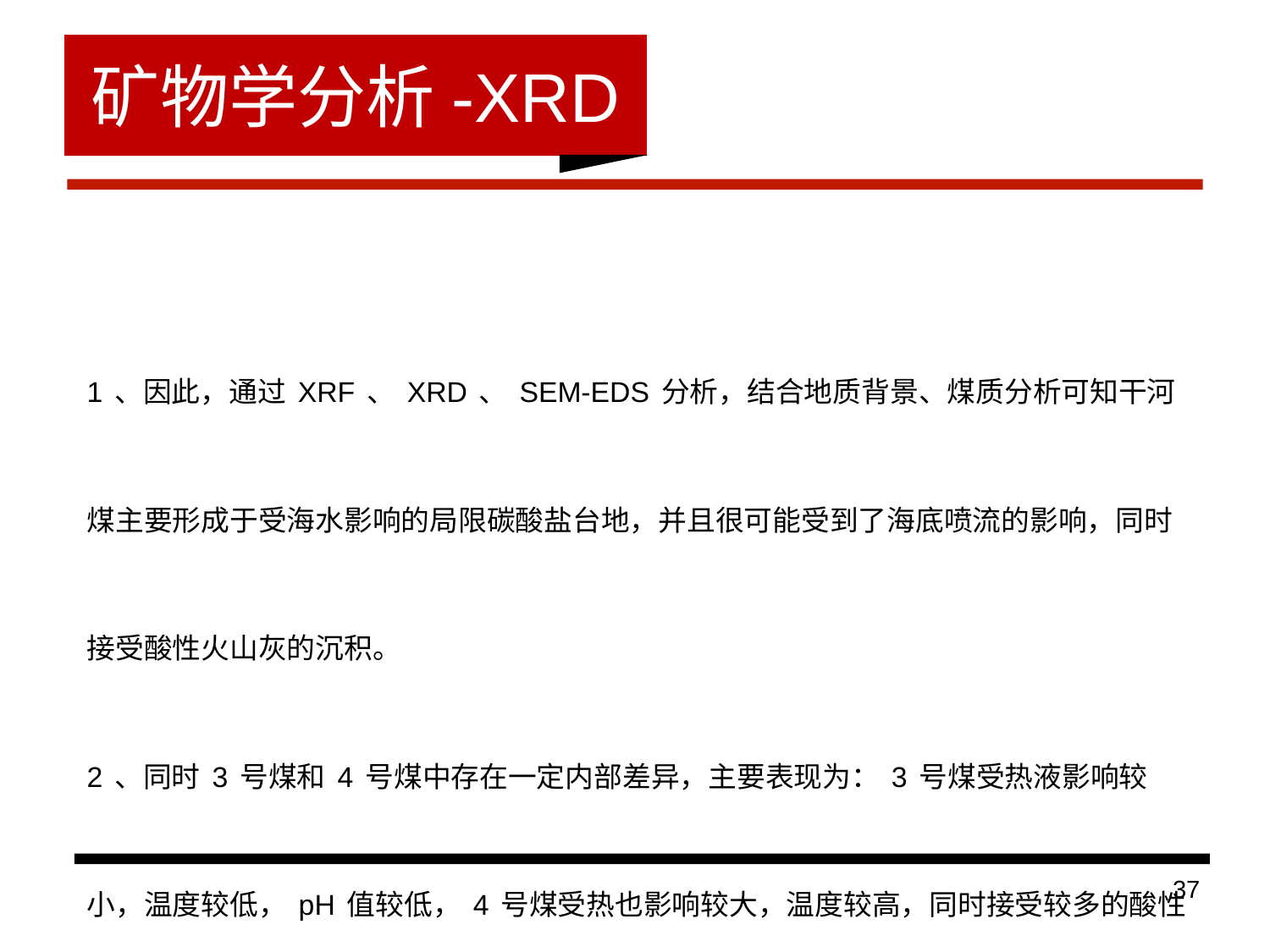

矿物学分析-XRD

1、因此，通过XRF、XRD、SEM-EDS分析，结合地质背景、煤质分析可知干河煤主要形成于受海水影响的局限碳酸盐台地，并且很可能受到了海底喷流的影响，同时接受酸性火山灰的沉积。
2、同时3号煤和4号煤中存在一定内部差异，主要表现为：3号煤受热液影响较小，温度较低，pH值较低，4号煤受热也影响较大，温度较高，同时接受较多的酸性火山灰沉积。

37